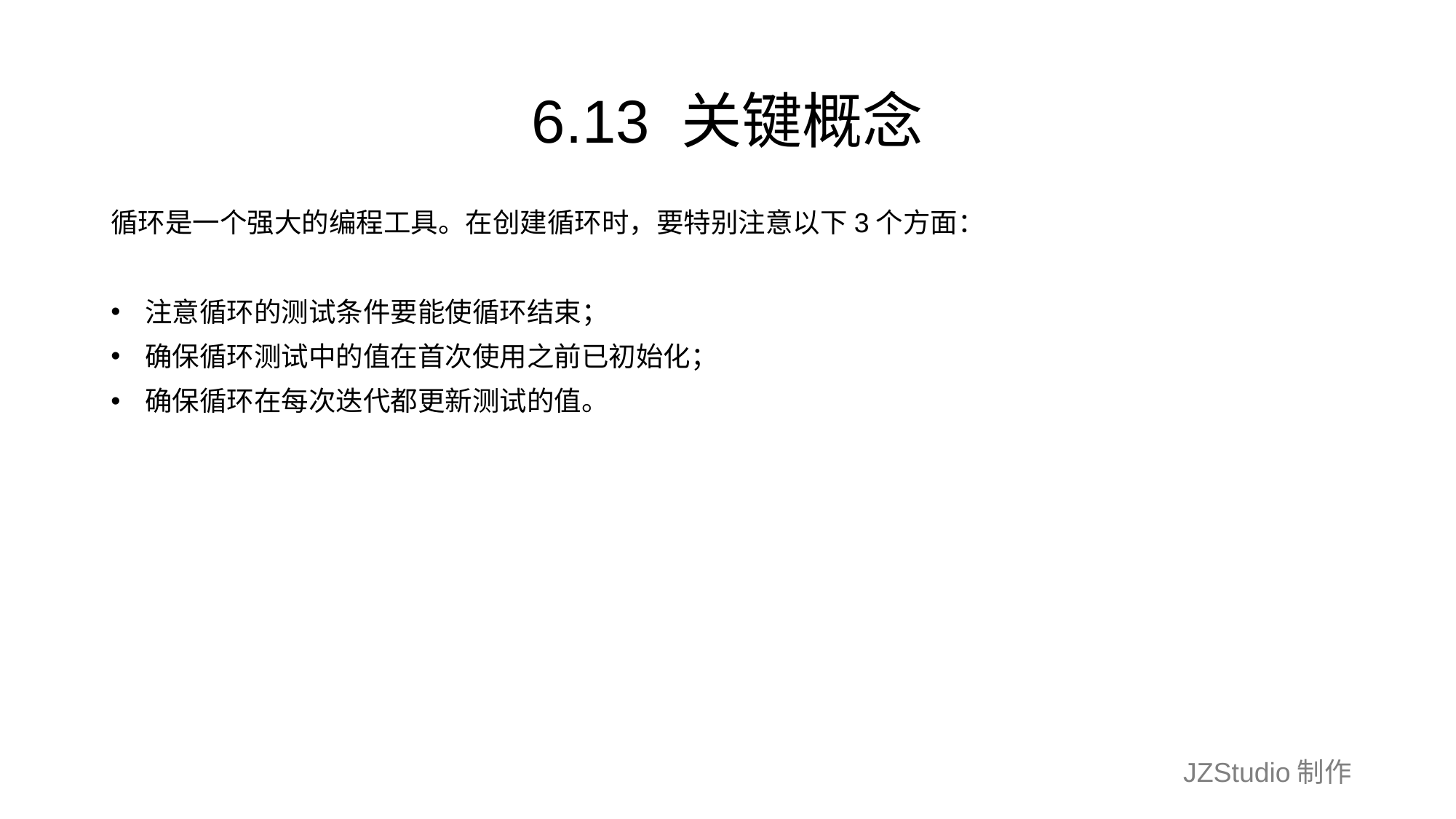

# 6.13 关键概念
循环是一个强大的编程工具。在创建循环时，要特别注意以下3个方面：

注意循环的测试条件要能使循环结束；
确保循环测试中的值在首次使用之前已初始化；
确保循环在每次迭代都更新测试的值。